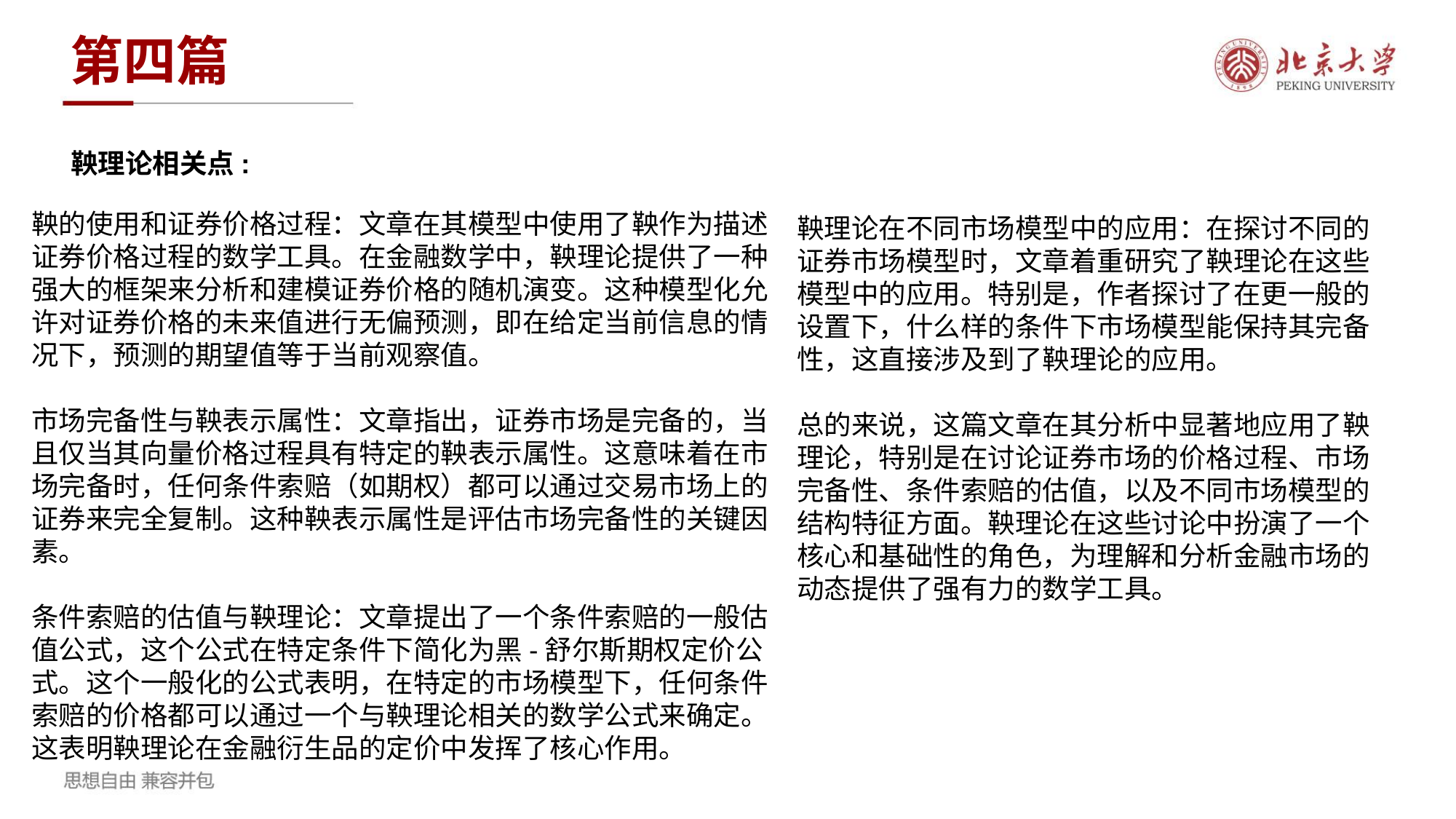

第四篇
鞅理论相关点:
鞅的使用和证券价格过程：文章在其模型中使用了鞅作为描述证券价格过程的数学工具。在金融数学中，鞅理论提供了一种强大的框架来分析和建模证券价格的随机演变。这种模型化允许对证券价格的未来值进行无偏预测，即在给定当前信息的情况下，预测的期望值等于当前观察值​​。

市场完备性与鞅表示属性：文章指出，证券市场是完备的，当且仅当其向量价格过程具有特定的鞅表示属性。这意味着在市场完备时，任何条件索赔（如期权）都可以通过交易市场上的证券来完全复制。这种鞅表示属性是评估市场完备性的关键因素​​。

条件索赔的估值与鞅理论：文章提出了一个条件索赔的一般估值公式，这个公式在特定条件下简化为黑-舒尔斯期权定价公式。这个一般化的公式表明，在特定的市场模型下，任何条件索赔的价格都可以通过一个与鞅理论相关的数学公式来确定。这表明鞅理论在金融衍生品的定价中发挥了核心作用​​。
鞅理论在不同市场模型中的应用：在探讨不同的证券市场模型时，文章着重研究了鞅理论在这些模型中的应用。特别是，作者探讨了在更一般的设置下，什么样的条件下市场模型能保持其完备性，这直接涉及到了鞅理论的应用​​。

总的来说，这篇文章在其分析中显著地应用了鞅理论，特别是在讨论证券市场的价格过程、市场完备性、条件索赔的估值，以及不同市场模型的结构特征方面。鞅理论在这些讨论中扮演了一个核心和基础性的角色，为理解和分析金融市场的动态提供了强有力的数学工具。